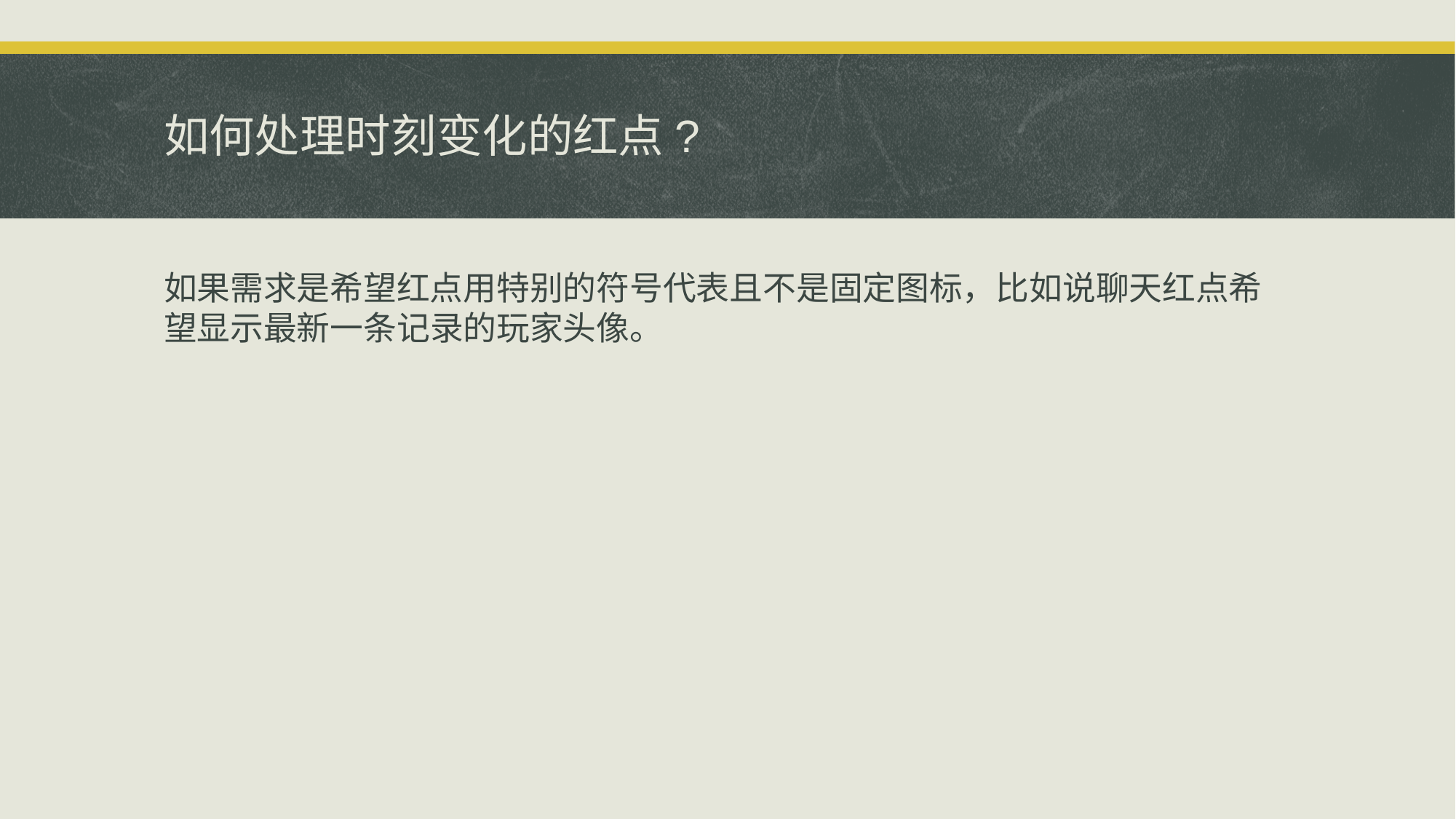

# 如何处理时刻变化的红点?
如果需求是希望红点用特别的符号代表且不是固定图标，比如说聊天红点希望显示最新一条记录的玩家头像。